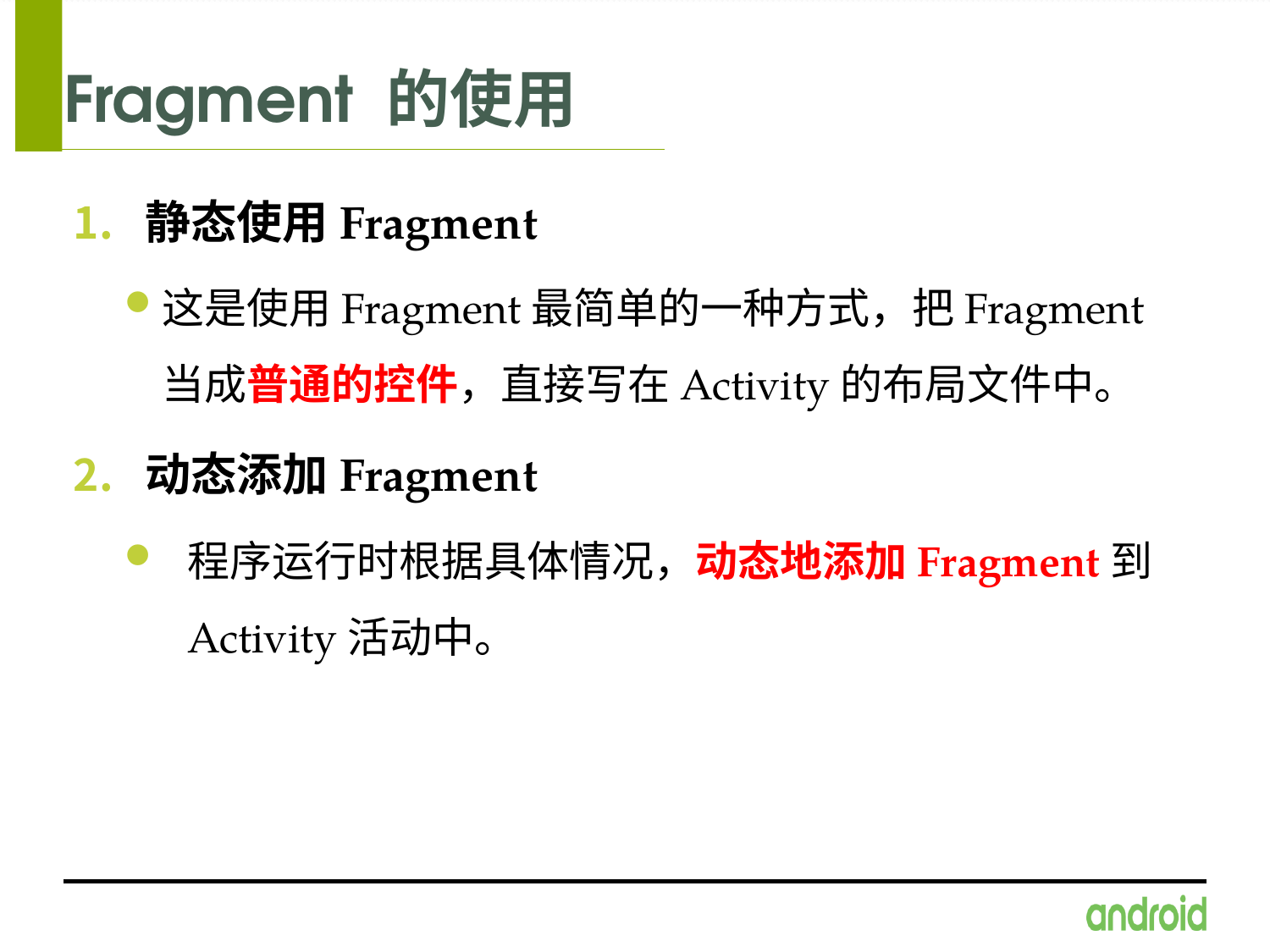

# Fragment 的使用
静态使用Fragment
这是使用Fragment最简单的一种方式，把Fragment当成普通的控件，直接写在Activity的布局文件中。
动态添加Fragment
程序运行时根据具体情况，动态地添加Fragment到Activity活动中。